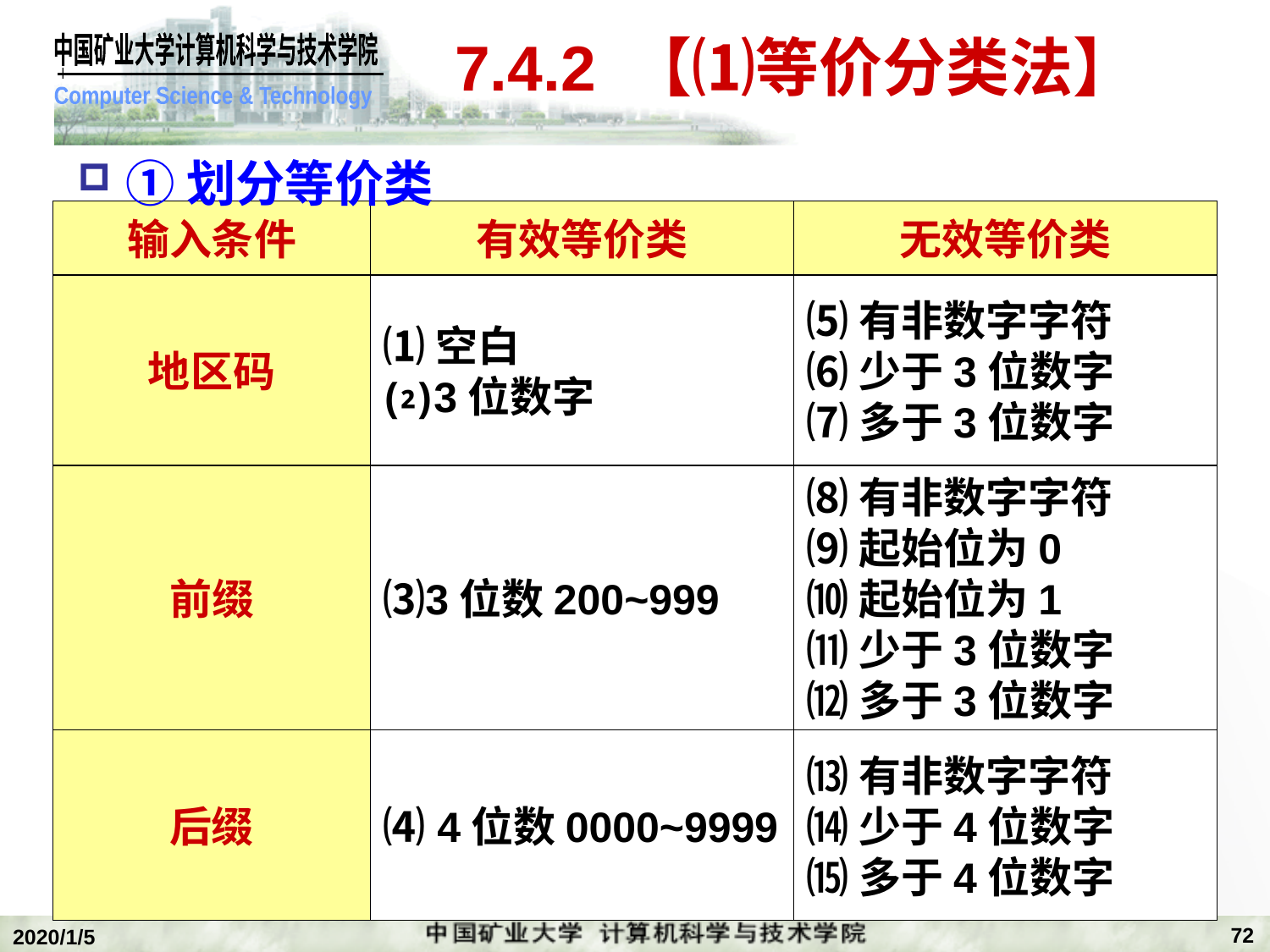

# 7.4.2 【⑴等价分类法】
①划分等价类
输入条件
有效等价类
无效等价类
地区码
⑴空白
⑵3位数字
⑸有非数字字符
⑹少于3位数字
⑺多于3位数字
前缀
⑶3位数200~999
⑻有非数字字符
⑼起始位为0
⑽起始位为1
⑾少于3位数字
⑿多于3位数字
后缀
⑷ 4位数0000~9999
⒀有非数字字符
⒁少于4位数字
⒂多于4位数字
72
2020/1/5